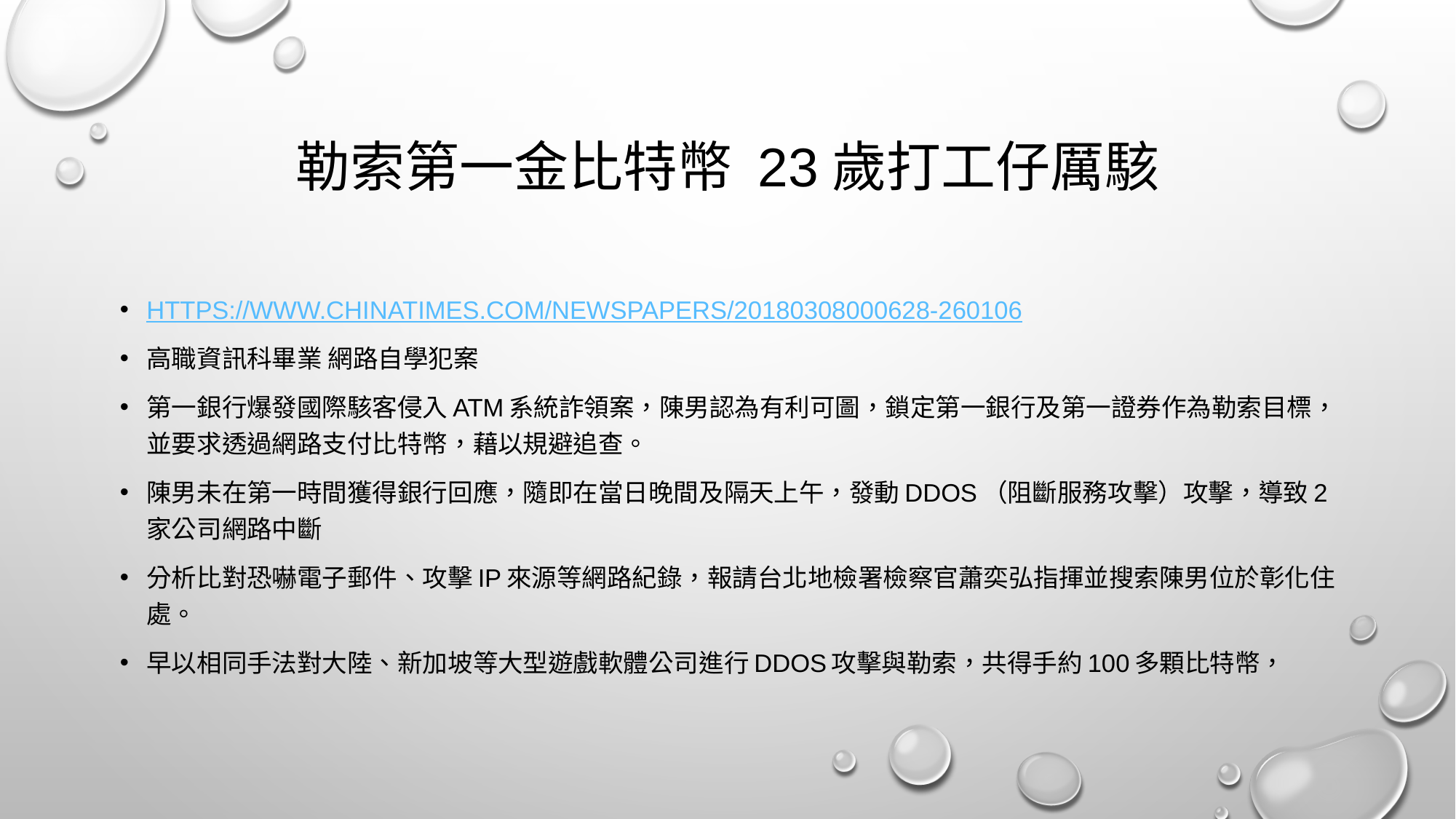

# 勒索第一金比特幣 23歲打工仔厲駭
https://www.chinatimes.com/newspapers/20180308000628-260106
⾼職資訊科畢業 網路⾃學犯案
第⼀銀⾏爆發國際駭客侵入ATM系統詐領案，陳男認為有利可圖，鎖定第⼀銀⾏及第⼀證券作為勒索⽬標，並要求透過網路⽀付比特幣，藉以規避追查。
陳男未在第⼀時間獲得銀⾏回應，隨即在當⽇晚間及隔天上午，發動DDoS（阻斷服務攻擊）攻擊，導致2家公司網路中斷
分析比對恐嚇電⼦郵件、攻擊IP來源等網路紀錄，報請台北地檢署檢察官蕭奕弘指揮並搜索陳男位於彰化住處。
早以相同⼿法對⼤陸、新加坡等⼤型遊戲軟體公司進⾏DDoS攻擊與勒索，共得⼿約100多顆比特幣，